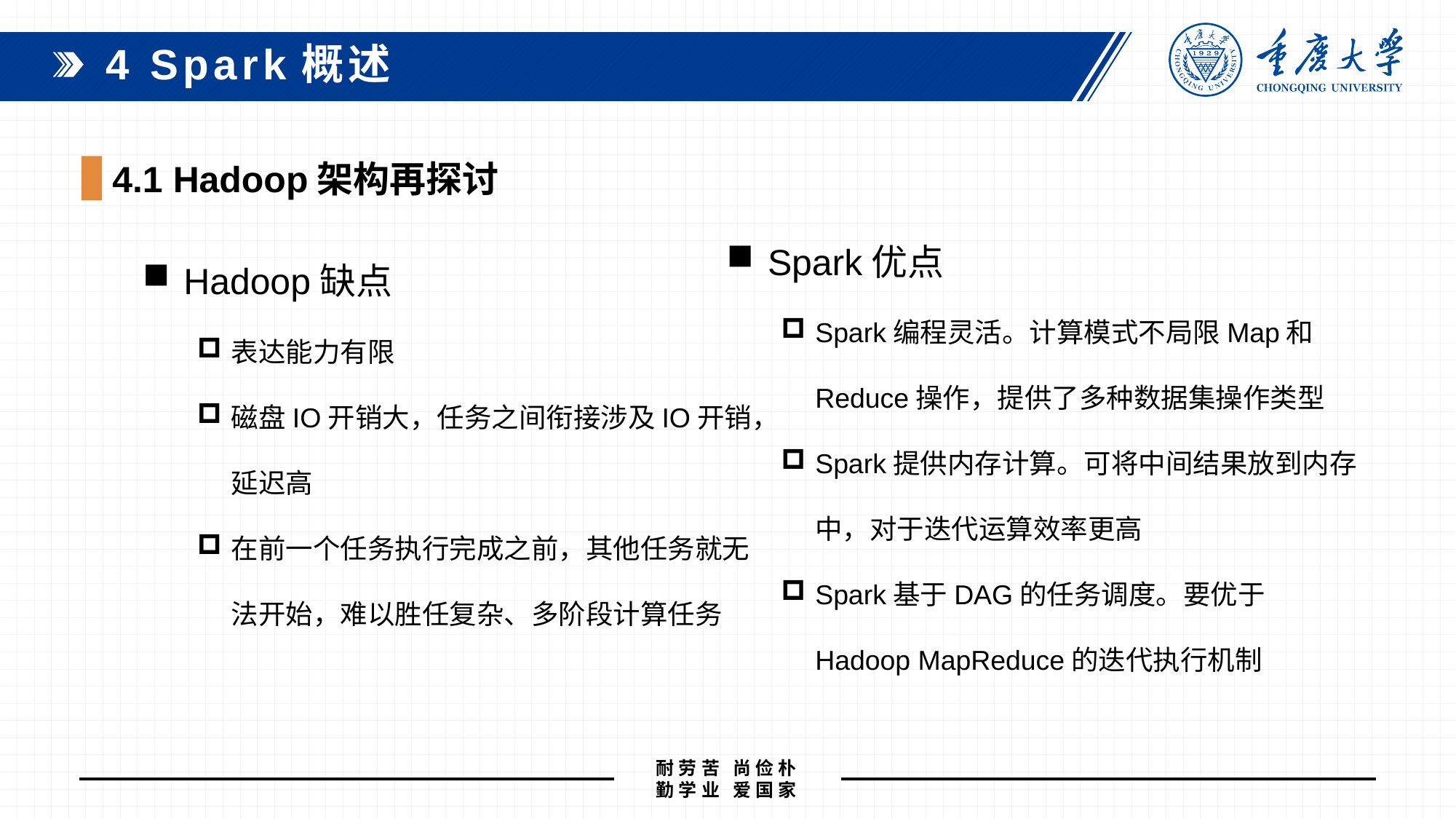

4 Spark概述

4.1 Hadoop架构再探讨
Spark优点
Spark编程灵活。计算模式不局限Map和Reduce操作，提供了多种数据集操作类型
Spark提供内存计算。可将中间结果放到内存中，对于迭代运算效率更高
Spark基于DAG的任务调度。要优于Hadoop MapReduce的迭代执行机制
Hadoop缺点
表达能力有限
磁盘IO开销大，任务之间衔接涉及IO开销，延迟高
在前一个任务执行完成之前，其他任务就无法开始，难以胜任复杂、多阶段计算任务